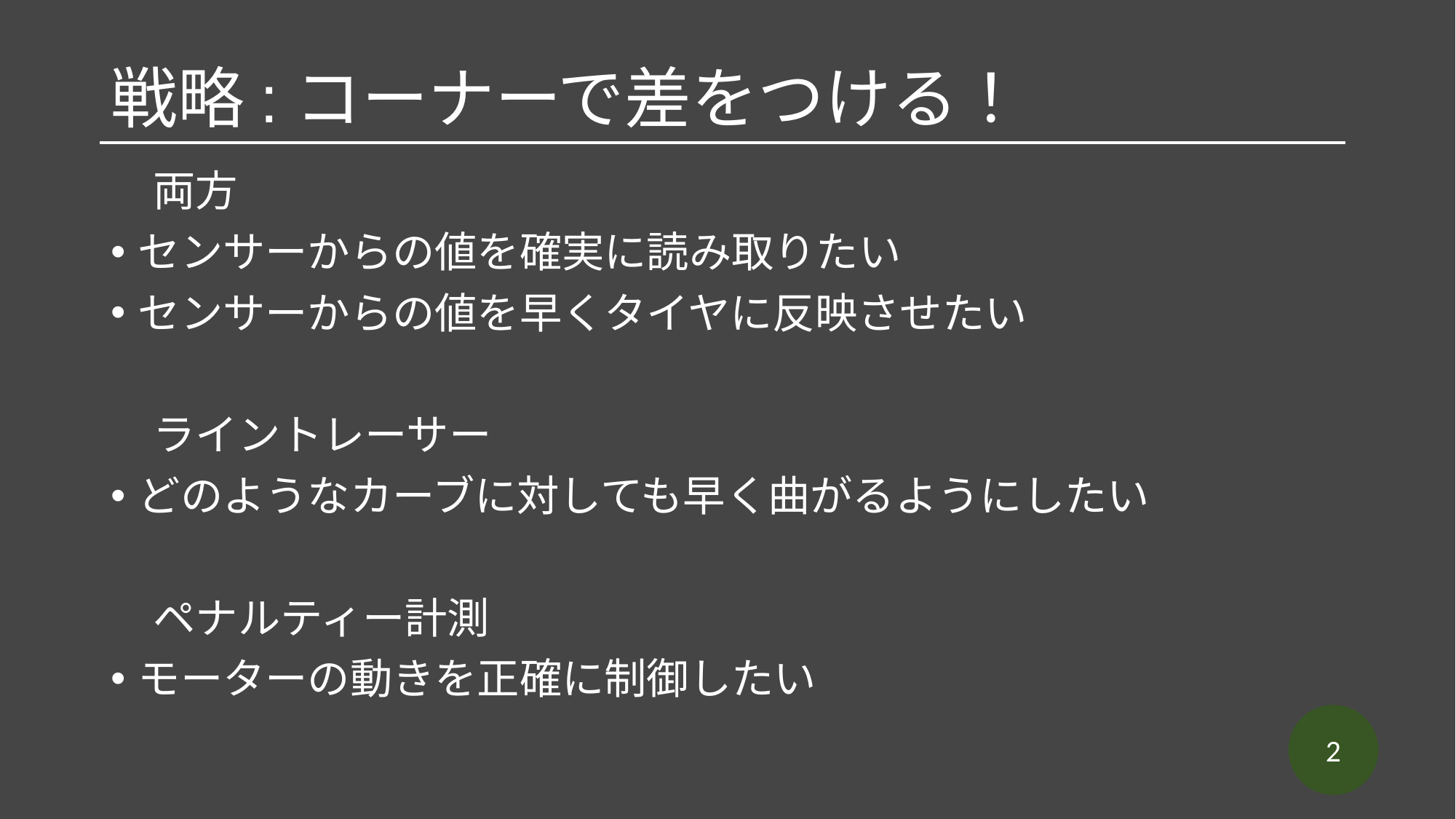

# 戦略:コーナーで差をつける！
　両方
センサーからの値を確実に読み取りたい
センサーからの値を早くタイヤに反映させたい

　ライントレーサー
どのようなカーブに対しても早く曲がるようにしたい

　ペナルティー計測
モーターの動きを正確に制御したい

2